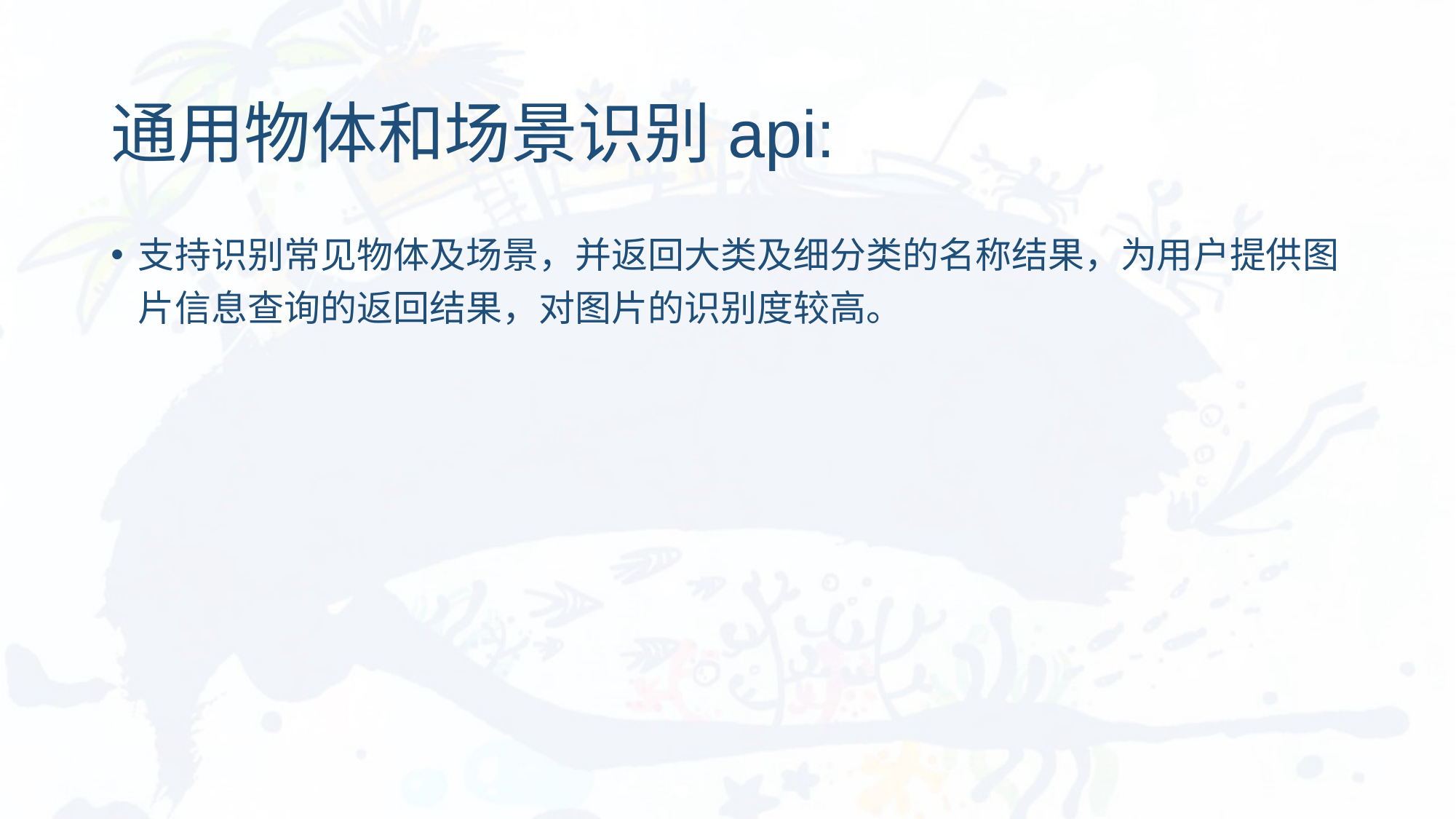

# 通用物体和场景识别api:
支持识别常见物体及场景，并返回大类及细分类的名称结果，为用户提供图片信息查询的返回结果，对图片的识别度较高。